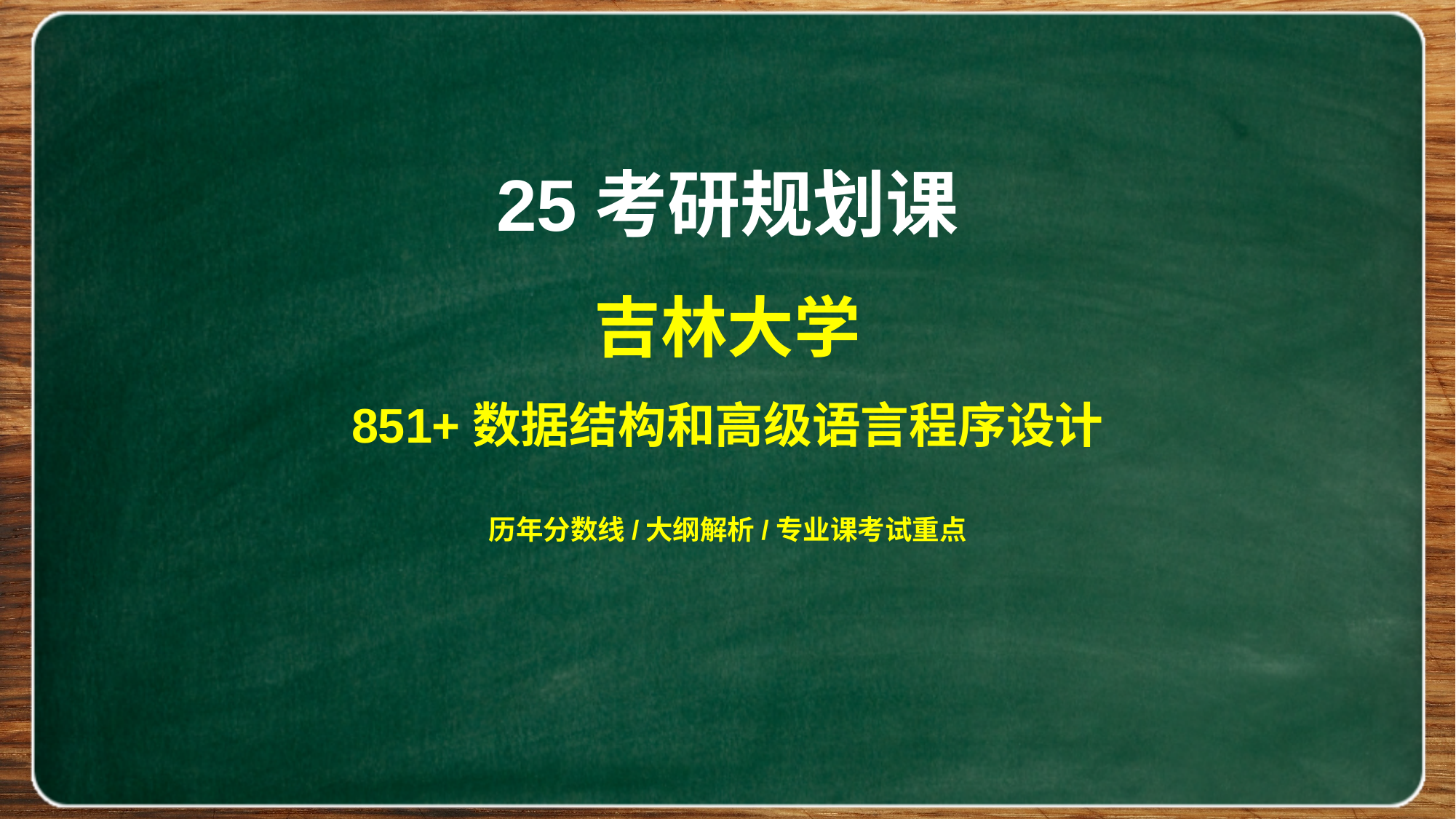

25考研规划课
吉林大学
851+数据结构和高级语言程序设计

历年分数线/大纲解析/专业课考试重点